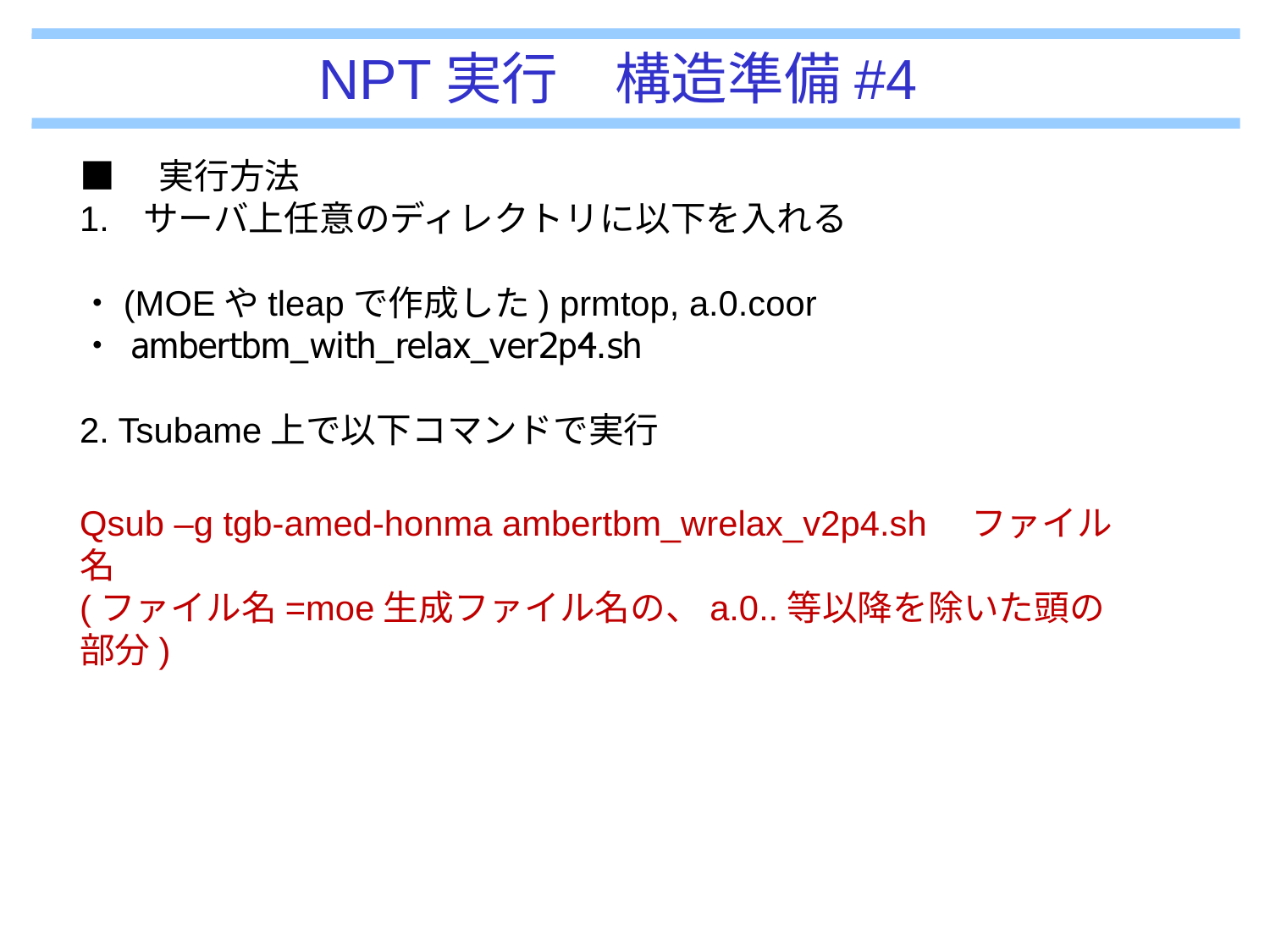

NPT実行　構造準備#4
■　実行方法
サーバ上任意のディレクトリに以下を入れる

・(MOEやtleapで作成した) prmtop, a.0.coor
・ ambertbm_with_relax_ver2p4.sh

2. Tsubame上で以下コマンドで実行

Qsub –g tgb-amed-honma ambertbm_wrelax_v2p4.sh　ファイル名
(ファイル名=moe生成ファイル名の、a.0..等以降を除いた頭の部分)